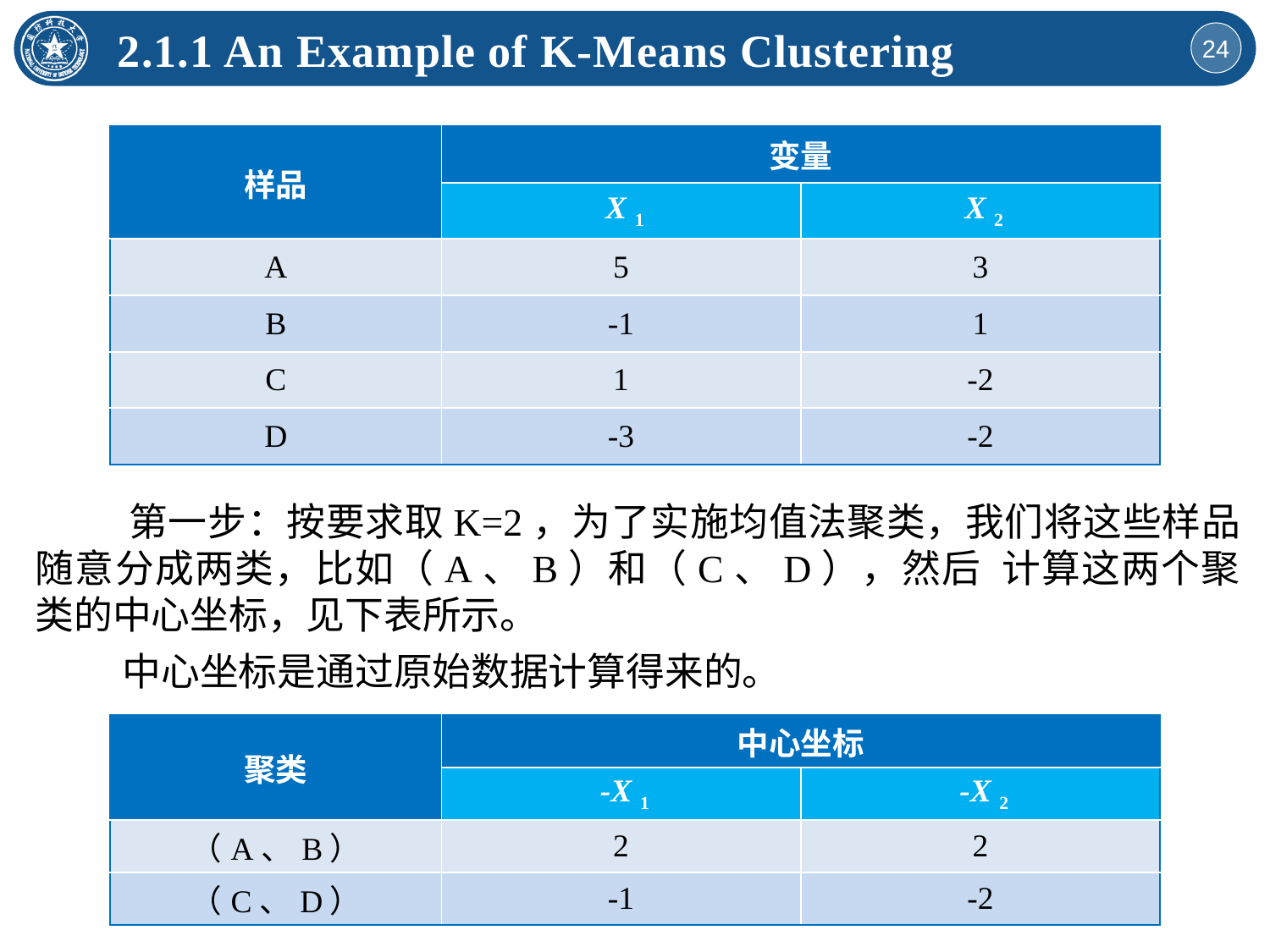

2.1.1 An Example of K-Means Clustering
| 样品 | 变量 |  |
| --- | --- | --- |
|  | X 1 | X 2 |
| A | 5 | 3 |
| B | -1 | 1 |
| C | 1 | -2 |
| D | -3 | -2 |
         第一步：按要求取K=2，为了实施均值法聚类，我们将这些样品随意分成两类，比如（A、B）和（C、D），然后  计算这两个聚类的中心坐标，见下表所示。
         中心坐标是通过原始数据计算得来的。
| 聚类 | 中心坐标 |  |
| --- | --- | --- |
|  | -X 1 | -X 2 |
| （A、B） | 2 | 2 |
| （C、D） | -1 | -2 |